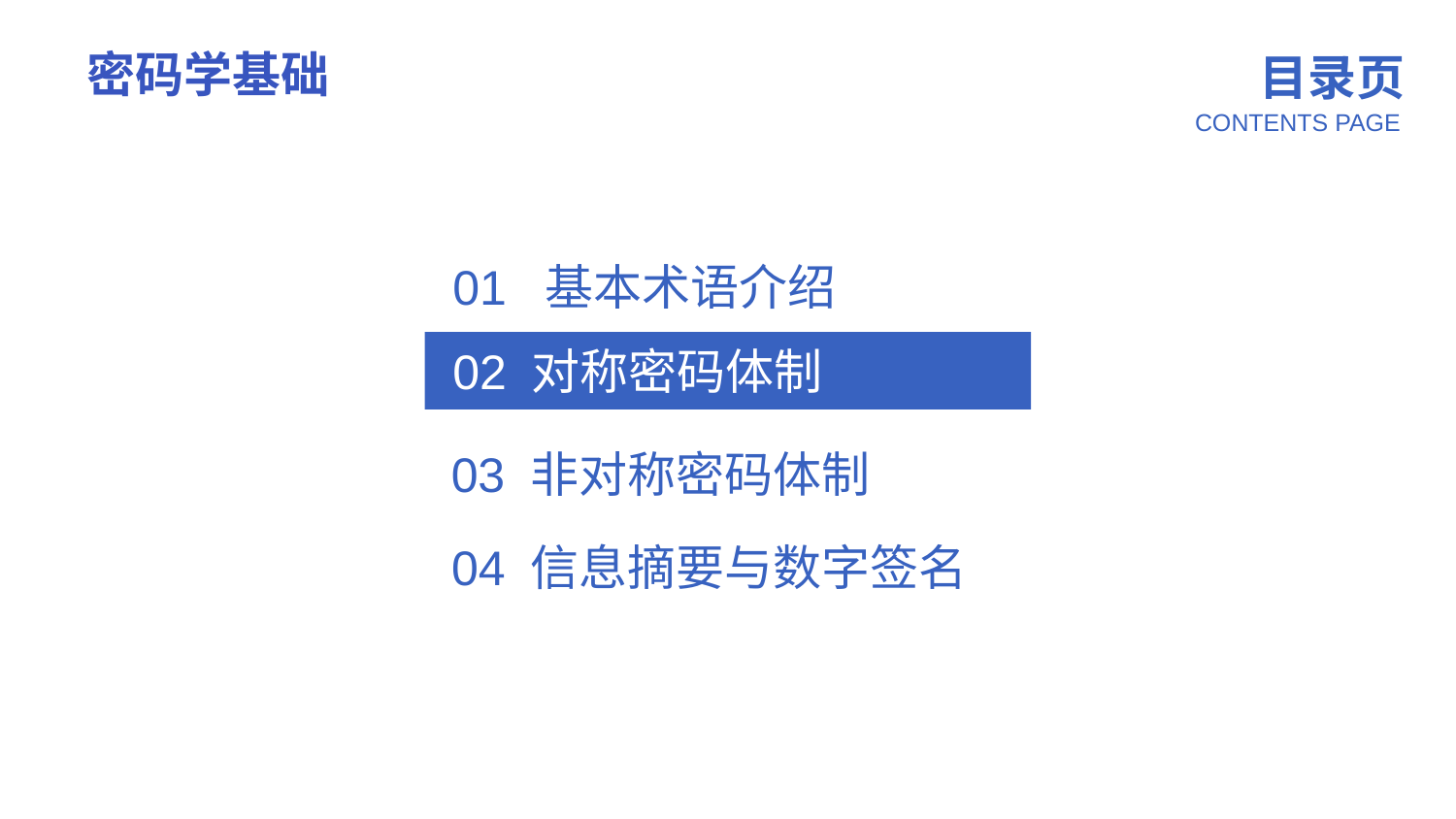

密码学基础
2
01  基本术语介绍
2

02 对称密码体制
03 非对称密码体制
04 信息摘要与数字签名